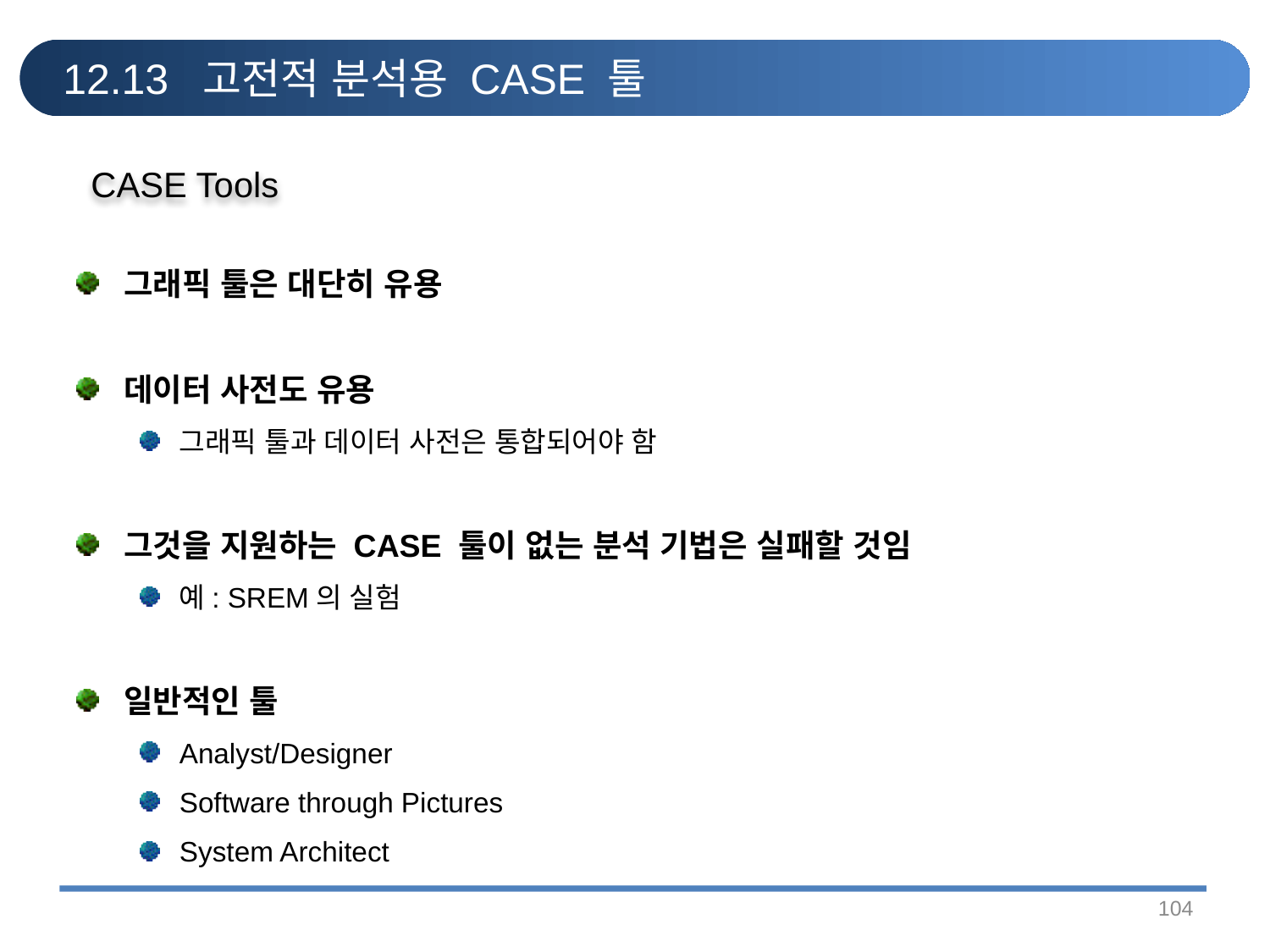

# 12.13  고전적 분석용 CASE 툴
CASE Tools
그래픽 툴은 대단히 유용

데이터 사전도 유용
그래픽 툴과 데이터 사전은 통합되어야 함

그것을 지원하는 CASE 툴이 없는 분석 기법은 실패할 것임
예: SREM의 실험

일반적인 툴
Analyst/Designer
Software through Pictures
System Architect

104